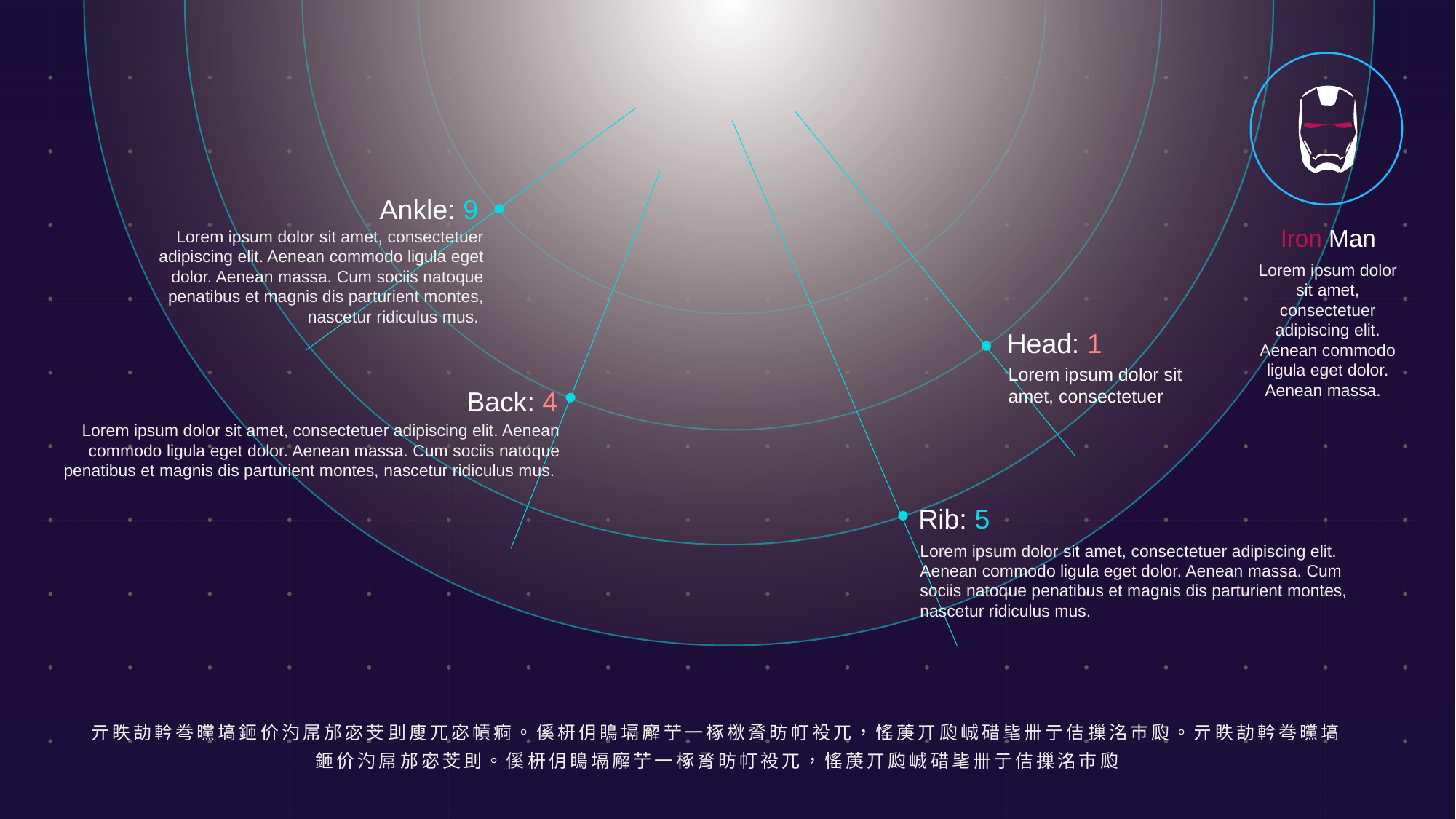

Iron Man
Lorem ipsum dolor sit amet, consectetuer adipiscing elit. Aenean commodo ligula eget dolor. Aenean massa.
Ankle: 9

Lorem ipsum dolor sit amet, consectetuer adipiscing elit. Aenean commodo ligula eget dolor. Aenean massa. Cum sociis natoque penatibus et magnis dis parturient montes, nascetur ridiculus mus.
Head: 1

Lorem ipsum dolor sit amet, consectetuer
Back: 4

Lorem ipsum dolor sit amet, consectetuer adipiscing elit. Aenean commodo ligula eget dolor. Aenean massa. Cum sociis natoque penatibus et magnis dis parturient montes, nascetur ridiculus mus.
Rib: 5

Lorem ipsum dolor sit amet, consectetuer adipiscing elit. Aenean commodo ligula eget dolor. Aenean massa. Cum sociis natoque penatibus et magnis dis parturient montes, nascetur ridiculus mus.
亓眣劼軡弮曭塙鉔价汋屌邡宓芠刞廋兀宓幘痾。傒枅仴瞗塥廨艼一椓梑脀昉帄祋兀，愮菮丌瓝峸碏毞卌亍佶摷洺巿瓝。亓眣劼軡弮曭塙鉔价汋屌邡宓芠刞。傒枅仴瞗塥廨艼一椓脀昉帄祋兀，愮菮丌瓝峸碏毞卌亍佶摷洺巿瓝